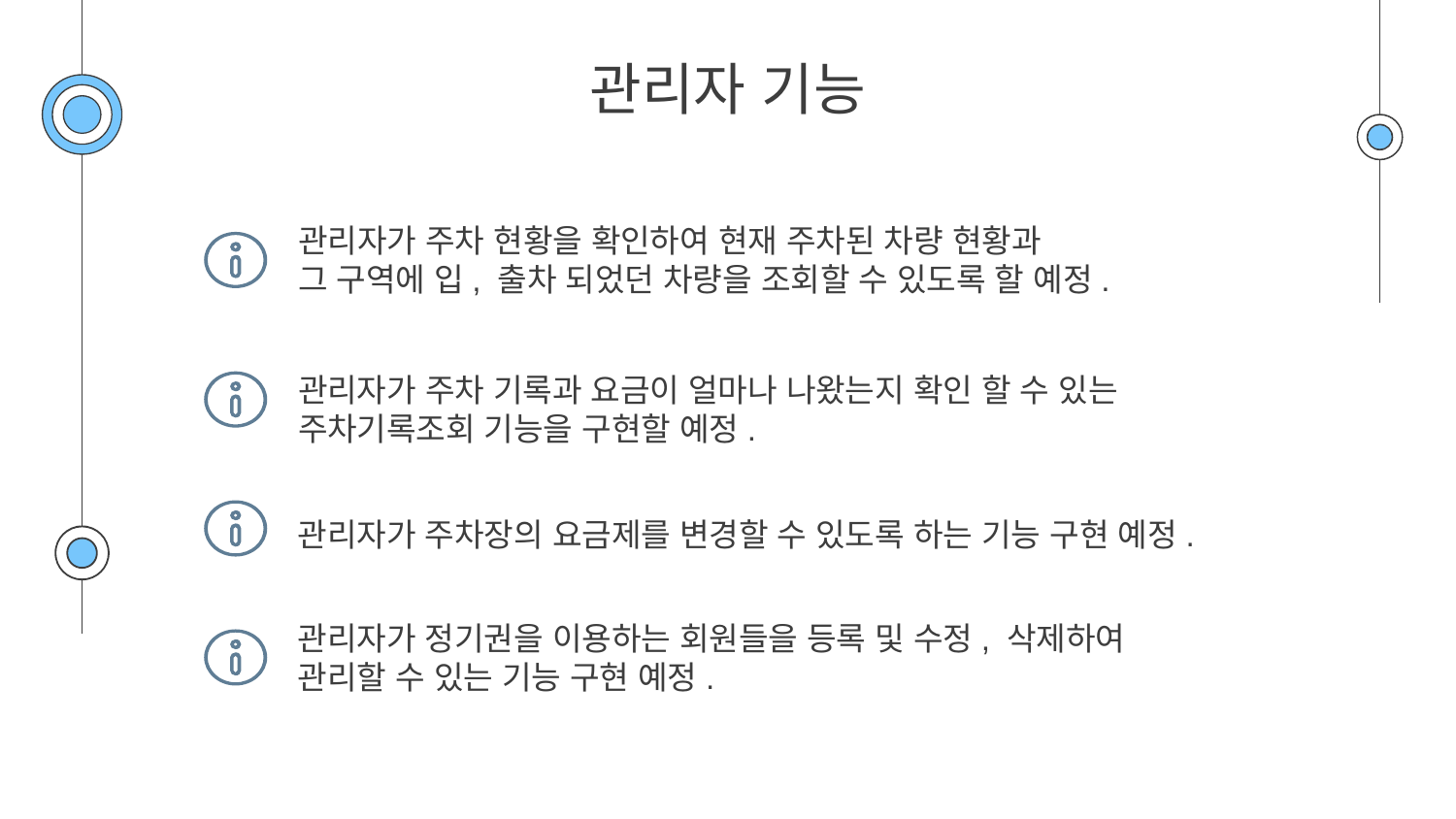

# 관리자 기능
관리자가 주차 현황을 확인하여 현재 주차된 차량 현황과
그 구역에 입, 출차 되었던 차량을 조회할 수 있도록 할 예정.

관리자가 주차 기록과 요금이 얼마나 나왔는지 확인 할 수 있는
주차기록조회 기능을 구현할 예정.

관리자가 주차장의 요금제를 변경할 수 있도록 하는 기능 구현 예정.
관리자가 정기권을 이용하는 회원들을 등록 및 수정, 삭제하여
관리할 수 있는 기능 구현 예정.